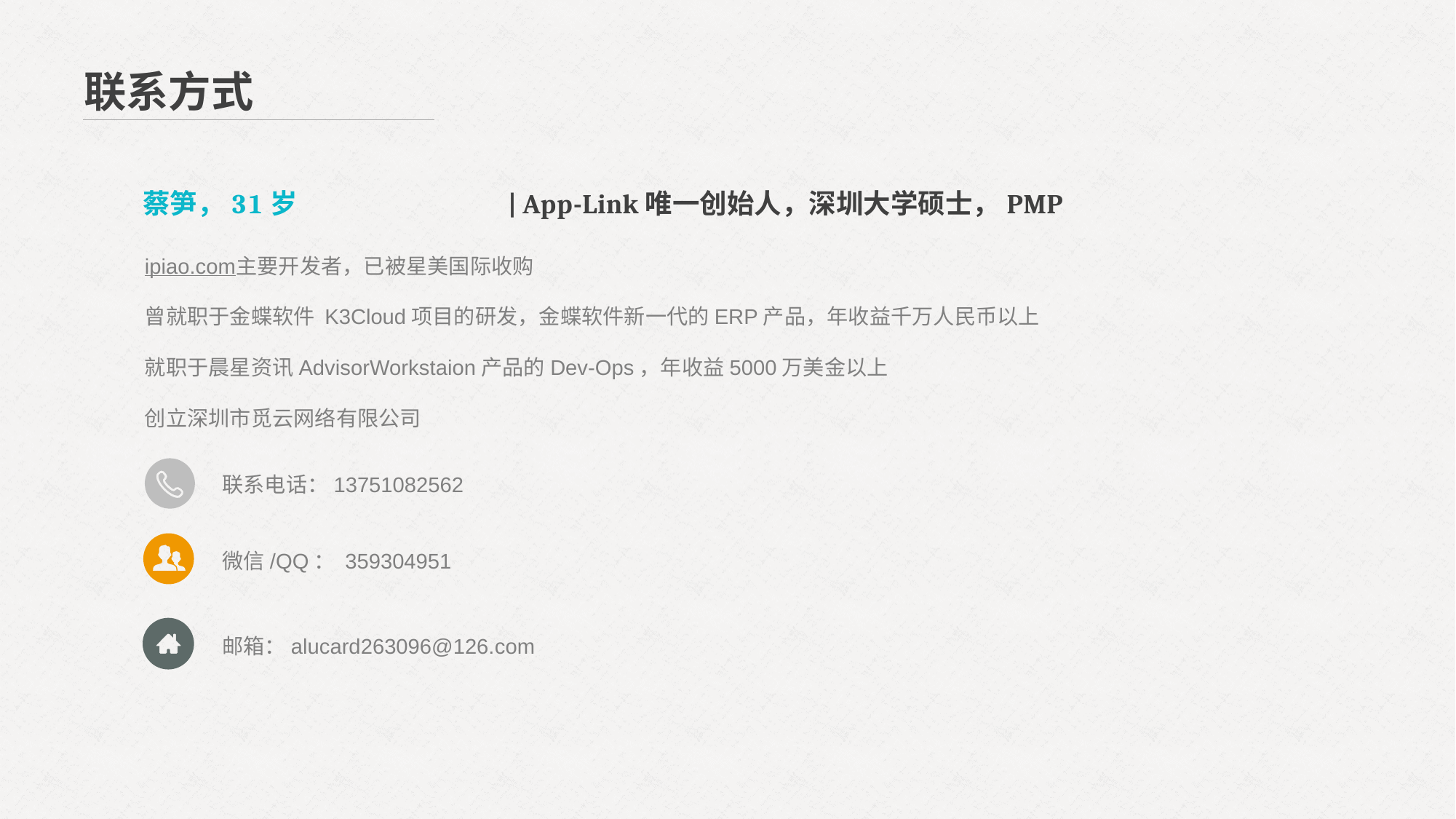

联系方式
蔡笋，31岁                                 | App-Link唯一创始人，深圳大学硕士，PMP
ipiao.com主要开发者，已被星美国际收购

曾就职于金蝶软件 K3Cloud项目的研发，金蝶软件新一代的ERP产品，年收益千万人民币以上

就职于晨星资讯AdvisorWorkstaion产品的Dev-Ops，年收益5000万美金以上

创立深圳市觅云网络有限公司

联系电话：13751082562

微信/QQ： 359304951

邮箱：alucard263096@126.com